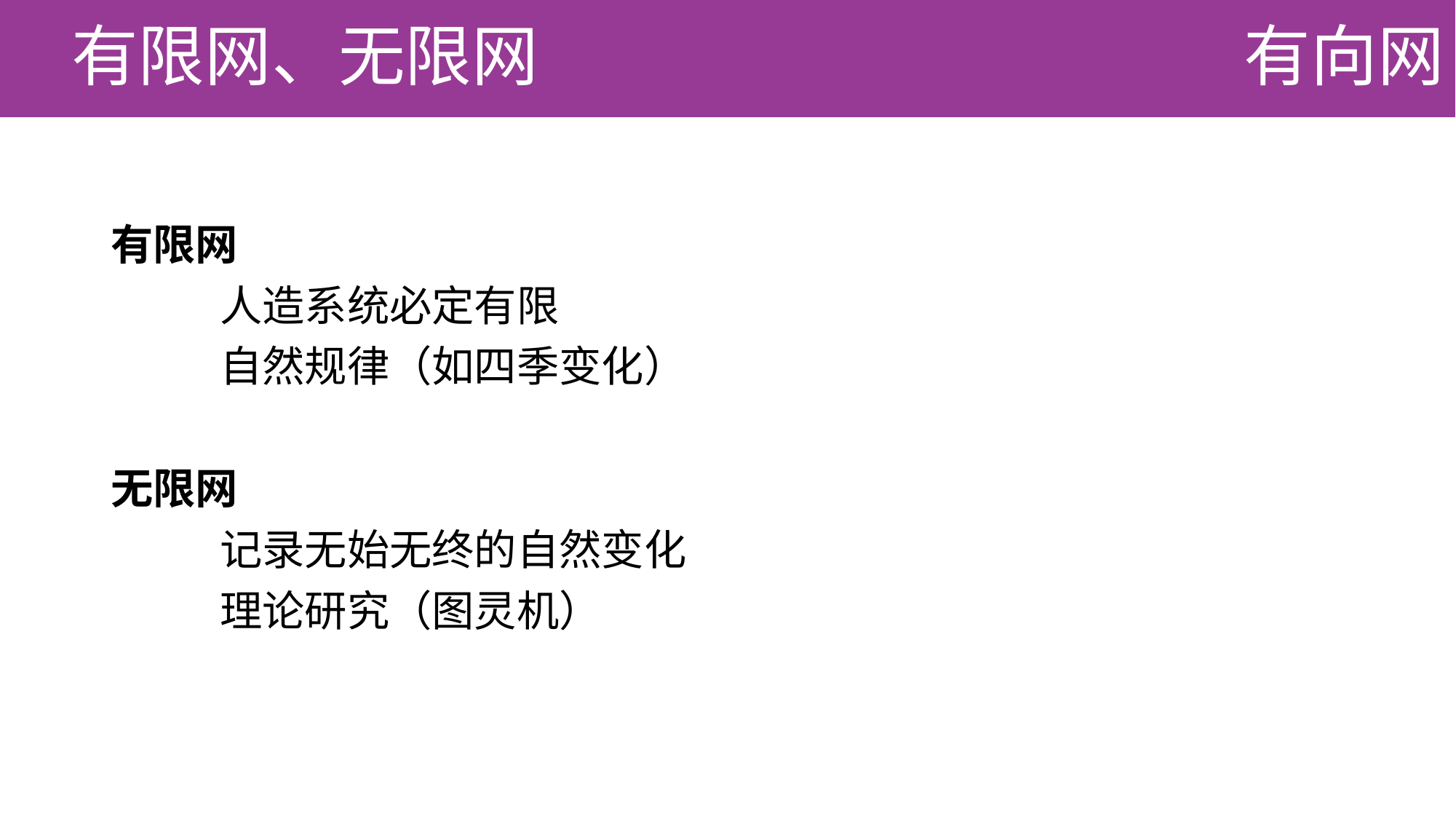

有限网、无限网
# 有向网
有限网
	人造系统必定有限
	自然规律（如四季变化）

无限网
	记录无始无终的自然变化
	理论研究（图灵机）